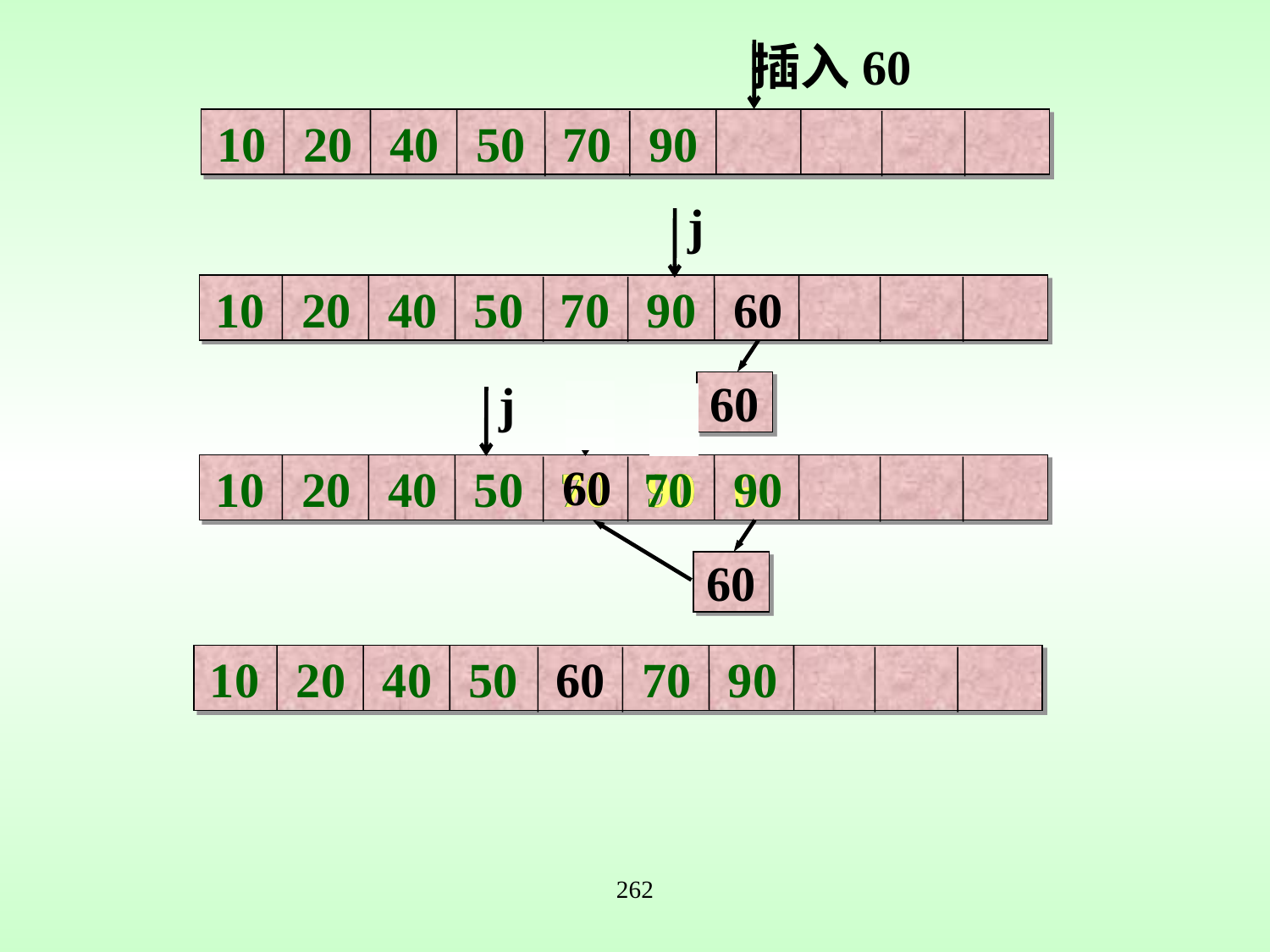

插入60
10   20   40   50   70   90

j
10   20   40   50   70   90   60

60
j
j
j

60
10   20   40   50   70   90   60

60
70
70
90
90

10   20   40   50   60   70   90

262